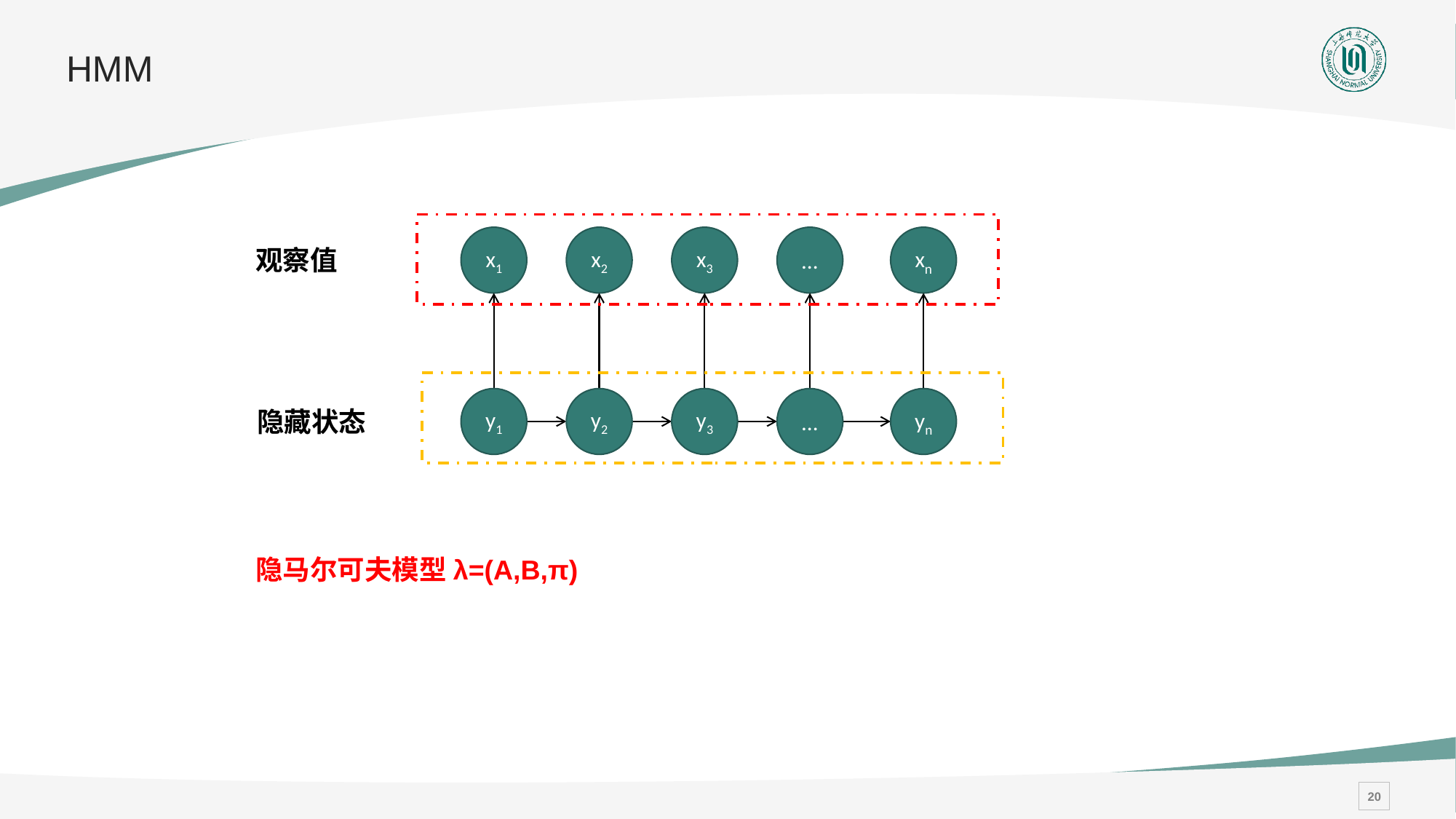

# HMM

x1
x2
x3
...
xn
观察值

y1
y2
y3
...
yn
隐藏状态
隐马尔可夫模型λ=(A,B,π)